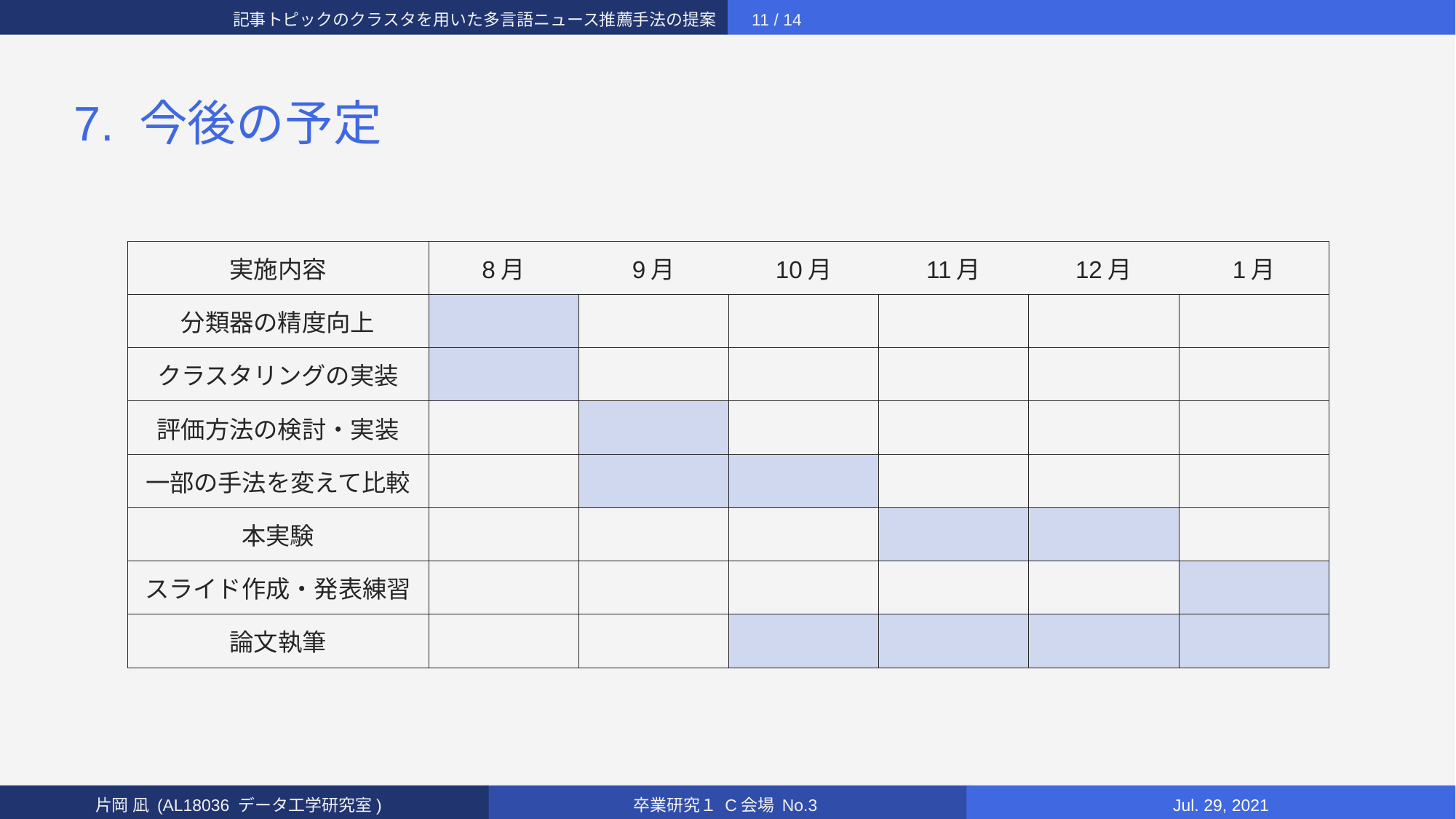

# 7. 今後の予定
| 実施内容 | 8月 | 9月 | 10月 | 11月 | 12月 | 1月 |
| --- | --- | --- | --- | --- | --- | --- |
| 分類器の精度向上 |  |  |  |  |  |  |
| クラスタリングの実装 |  |  |  |  |  |  |
| 評価方法の検討・実装 |  |  |  |  |  |  |
| 一部の手法を変えて比較 |  |  |  |  |  |  |
| 本実験 |  |  |  |  |  |  |
| スライド作成・発表練習 |  |  |  |  |  |  |
| 論文執筆 |  |  |  |  |  |  |